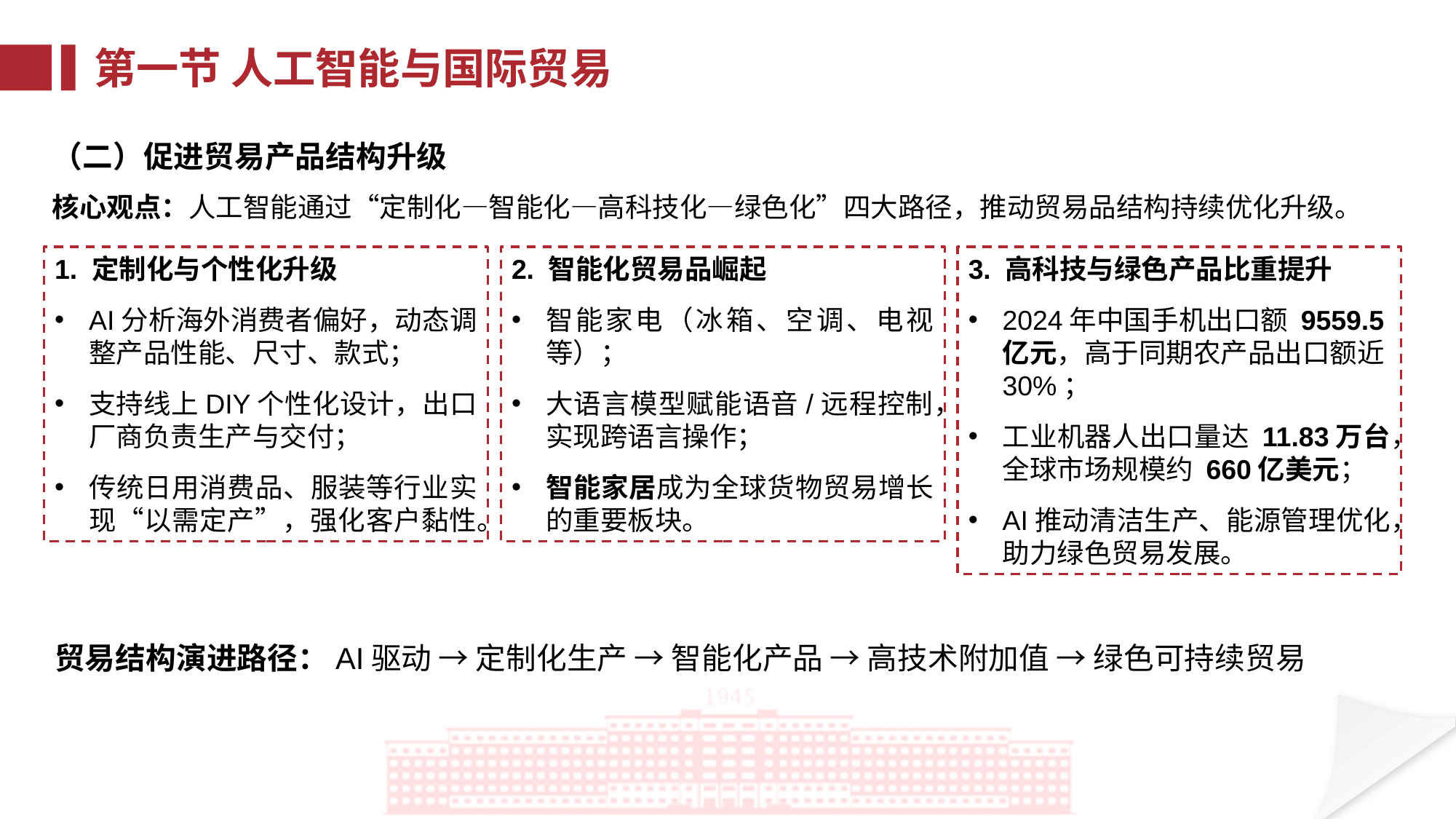

第一节 人工智能与国际贸易
（二）促进贸易产品结构升级
核心观点：人工智能通过“定制化—智能化—高科技化—绿色化”四大路径，推动贸易品结构持续优化升级。
2. 智能化贸易品崛起
智能家电（冰箱、空调、电视等）；
大语言模型赋能语音/远程控制，实现跨语言操作；
智能家居成为全球货物贸易增长的重要板块。
3. 高科技与绿色产品比重提升
2024年中国手机出口额 9559.5亿元，高于同期农产品出口额近30%；
工业机器人出口量达 11.83万台，全球市场规模约 660亿美元；
AI推动清洁生产、能源管理优化，助力绿色贸易发展。
1. 定制化与个性化升级
AI分析海外消费者偏好，动态调整产品性能、尺寸、款式；
支持线上DIY个性化设计，出口厂商负责生产与交付；
传统日用消费品、服装等行业实现“以需定产”，强化客户黏性。
贸易结构演进路径：AI驱动 → 定制化生产 → 智能化产品 → 高技术附加值 → 绿色可持续贸易